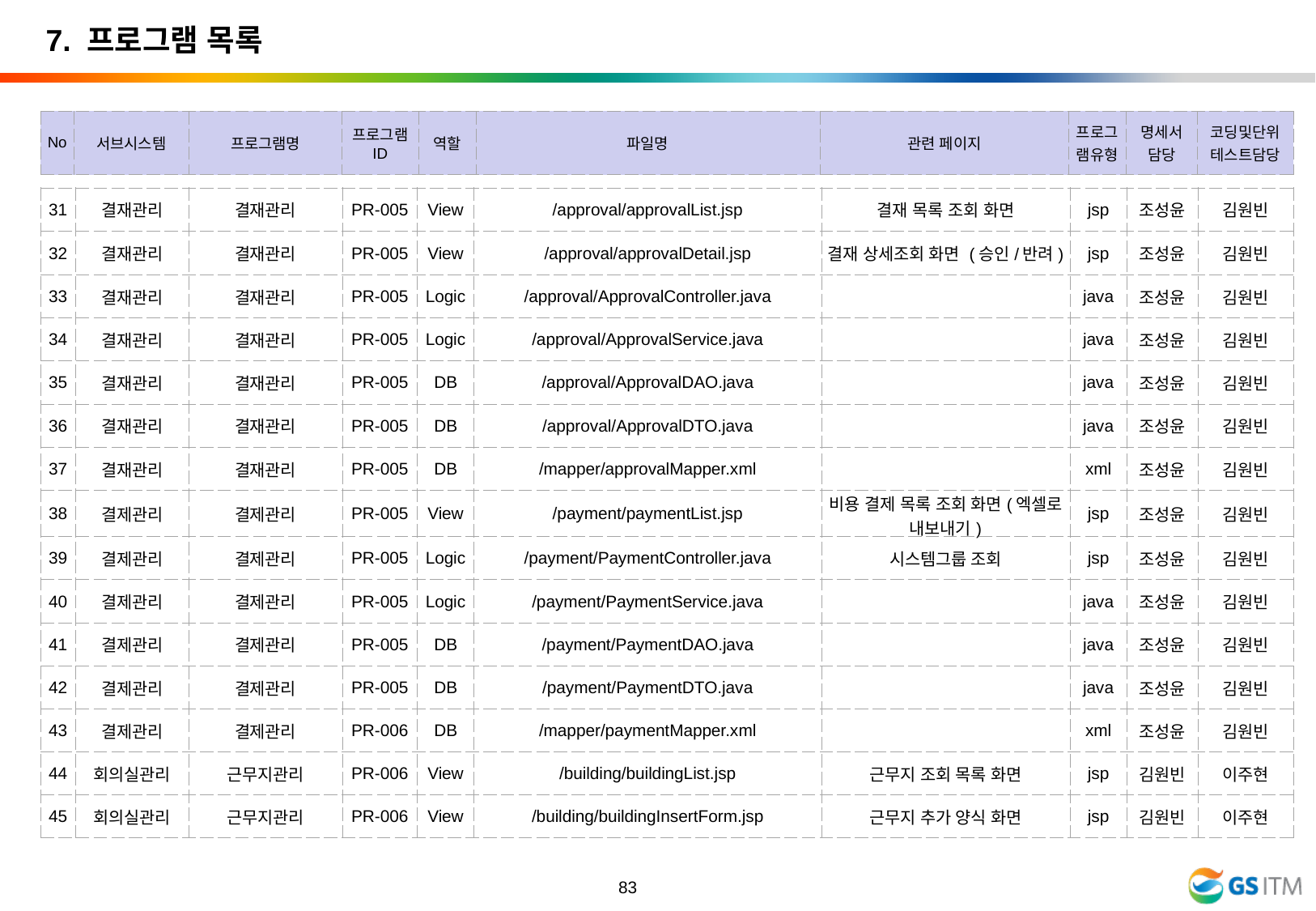

7. 프로그램 목록
| No | 서브시스템 | 프로그램명 | 프로그램 ID | 역할 | 파일명 | 관련 페이지 | 프로그램유형 | 명세서 담당 | 코딩및단위테스트담당 |
| --- | --- | --- | --- | --- | --- | --- | --- | --- | --- |
| 31 | 결재관리 | 결재관리 | PR-005 | View | /approval/approvalList.jsp | 결재 목록 조회 화면 | jsp | 조성윤 | 김원빈 |
| --- | --- | --- | --- | --- | --- | --- | --- | --- | --- |
| 32 | 결재관리 | 결재관리 | PR-005 | View | /approval/approvalDetail.jsp | 결재 상세조회 화면 (승인/반려) | jsp | 조성윤 | 김원빈 |
| 33 | 결재관리 | 결재관리 | PR-005 | Logic | /approval/ApprovalController.java |  | java | 조성윤 | 김원빈 |
| 34 | 결재관리 | 결재관리 | PR-005 | Logic | /approval/ApprovalService.java |  | java | 조성윤 | 김원빈 |
| 35 | 결재관리 | 결재관리 | PR-005 | DB | /approval/ApprovalDAO.java |  | java | 조성윤 | 김원빈 |
| 36 | 결재관리 | 결재관리 | PR-005 | DB | /approval/ApprovalDTO.java |  | java | 조성윤 | 김원빈 |
| 37 | 결재관리 | 결재관리 | PR-005 | DB | /mapper/approvalMapper.xml |  | xml | 조성윤 | 김원빈 |
| 38 | 결제관리 | 결제관리 | PR-005 | View | /payment/paymentList.jsp | 비용 결제 목록 조회 화면(엑셀로 내보내기) | jsp | 조성윤 | 김원빈 |
| 39 | 결제관리 | 결제관리 | PR-005 | Logic | /payment/PaymentController.java | 시스템그룹 조회 | jsp | 조성윤 | 김원빈 |
| 40 | 결제관리 | 결제관리 | PR-005 | Logic | /payment/PaymentService.java |  | java | 조성윤 | 김원빈 |
| 41 | 결제관리 | 결제관리 | PR-005 | DB | /payment/PaymentDAO.java |  | java | 조성윤 | 김원빈 |
| 42 | 결제관리 | 결제관리 | PR-005 | DB | /payment/PaymentDTO.java |  | java | 조성윤 | 김원빈 |
| 43 | 결제관리 | 결제관리 | PR-006 | DB | /mapper/paymentMapper.xml |  | xml | 조성윤 | 김원빈 |
| 44 | 회의실관리 | 근무지관리 | PR-006 | View | /building/buildingList.jsp | 근무지 조회 목록 화면 | jsp | 김원빈 | 이주현 |
| 45 | 회의실관리 | 근무지관리 | PR-006 | View | /building/buildingInsertForm.jsp | 근무지 추가 양식 화면 | jsp | 김원빈 | 이주현 |